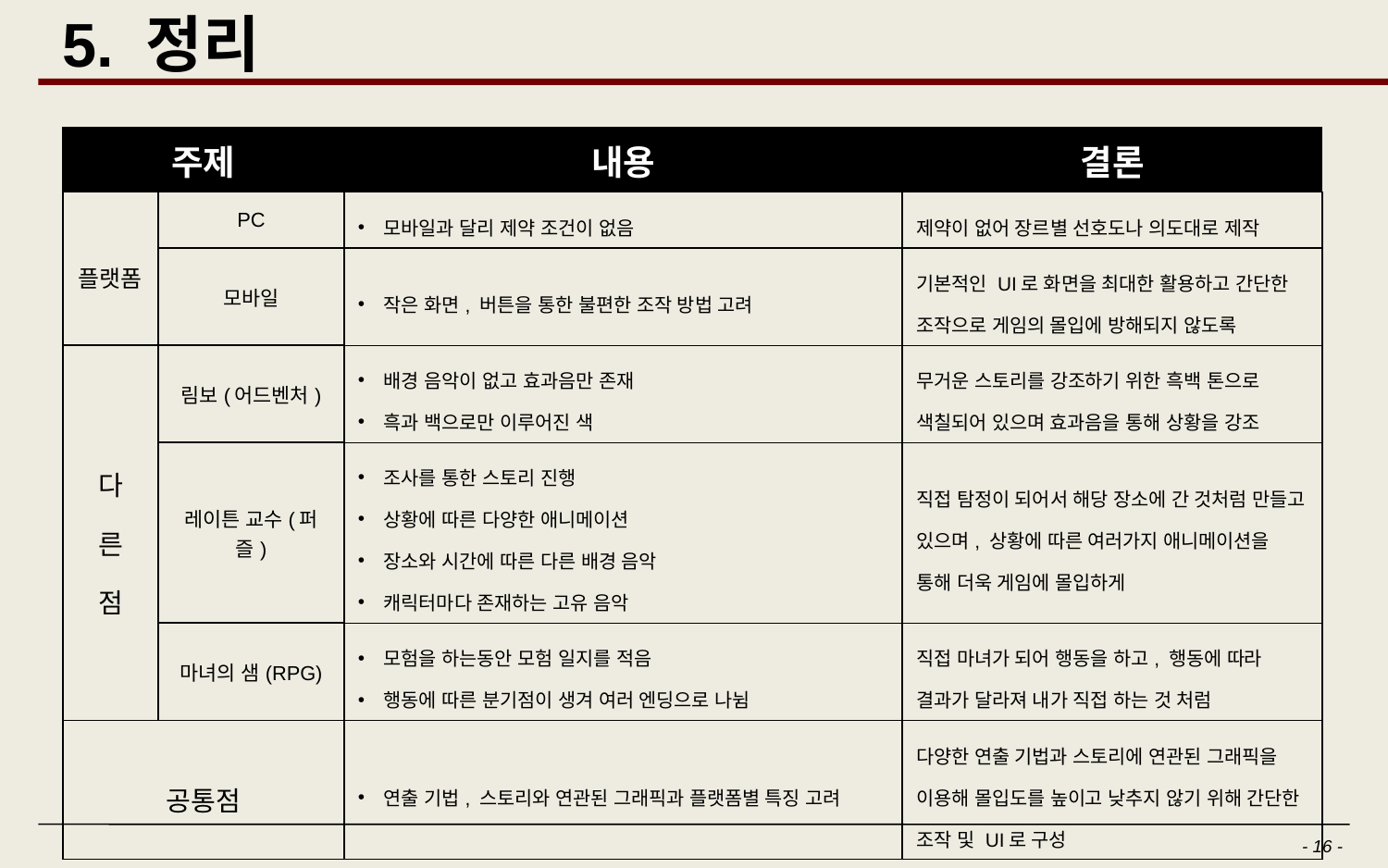

# 5. 정리
| 주제 |  | 내용 | 결론 |
| --- | --- | --- | --- |
| 플랫폼 | PC | 모바일과 달리 제약 조건이 없음 | 제약이 없어 장르별 선호도나 의도대로 제작 |
|  | 모바일 | 작은 화면, 버튼을 통한 불편한 조작 방법 고려 | 기본적인 UI로 화면을 최대한 활용하고 간단한 조작으로 게임의 몰입에 방해되지 않도록 |
| 다 른 점 | 림보(어드벤처) | 배경 음악이 없고 효과음만 존재 흑과 백으로만 이루어진 색 | 무거운 스토리를 강조하기 위한 흑백 톤으로 색칠되어 있으며 효과음을 통해 상황을 강조 |
|  | 레이튼 교수(퍼즐) | 조사를 통한 스토리 진행 상황에 따른 다양한 애니메이션 장소와 시간에 따른 다른 배경 음악 캐릭터마다 존재하는 고유 음악 | 직접 탐정이 되어서 해당 장소에 간 것처럼 만들고 있으며, 상황에 따른 여러가지 애니메이션을 통해 더욱 게임에 몰입하게 |
|  | 마녀의 샘(RPG) | 모험을 하는동안 모험 일지를 적음 행동에 따른 분기점이 생겨 여러 엔딩으로 나뉨 | 직접 마녀가 되어 행동을 하고, 행동에 따라 결과가 달라져 내가 직접 하는 것 처럼 |
| 공통점 |  | 연출 기법, 스토리와 연관된 그래픽과 플랫폼별 특징 고려 | 다양한 연출 기법과 스토리에 연관된 그래픽을 이용해 몰입도를 높이고 낮추지 않기 위해 간단한 조작 및 UI로 구성 |